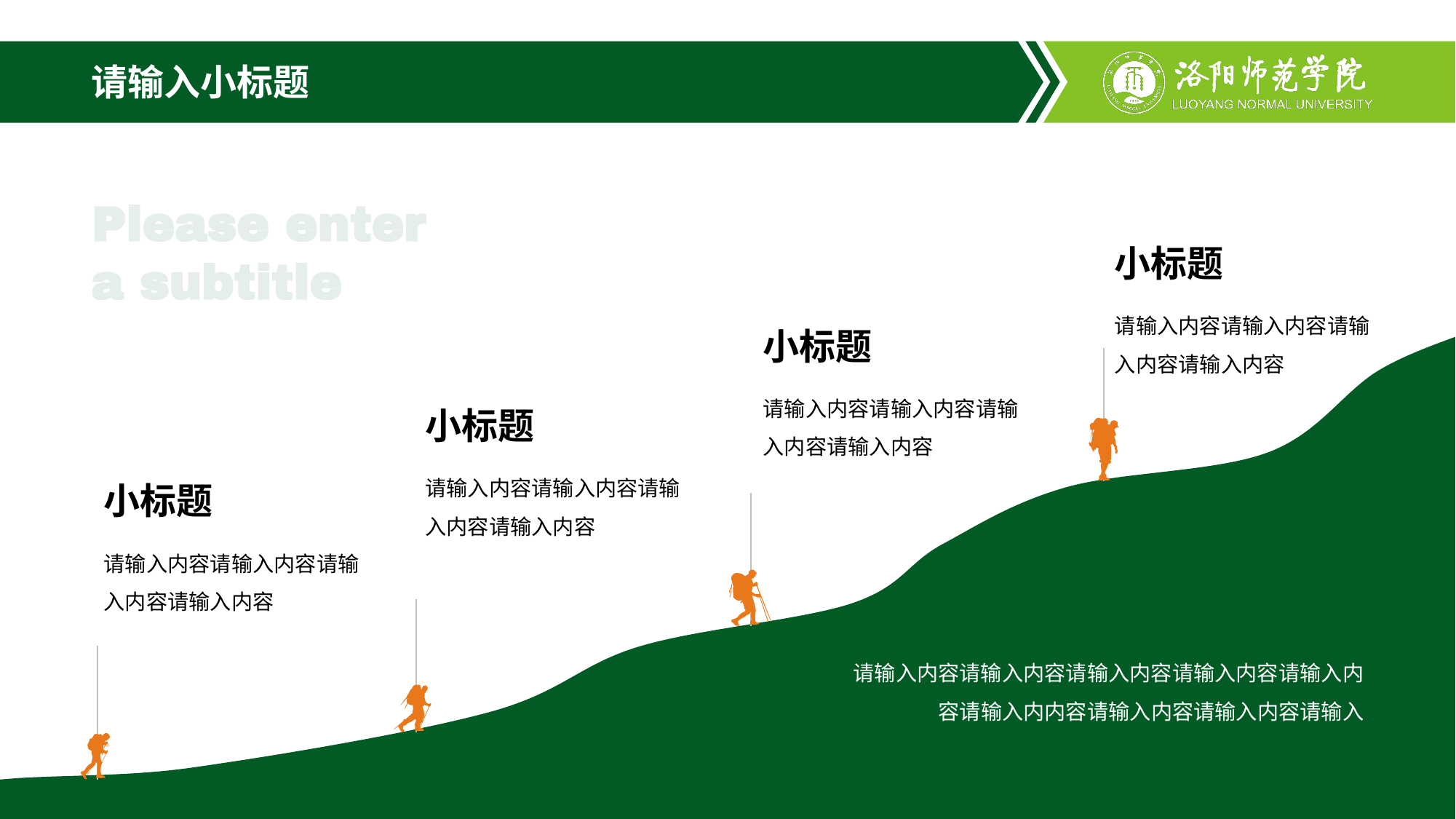

# 请输入小标题
Please enter
a subtitle
小标题
请输入内容请输入内容请输入内容请输入内容
小标题

请输入内容请输入内容请输入内容请输入内容
小标题

请输入内容请输入内容请输入内容请输入内容
小标题
请输入内容请输入内容请输入内容请输入内容

请输入内容请输入内容请输入内容请输入内容请输入内容请输入内内容请输入内容请输入内容请输入